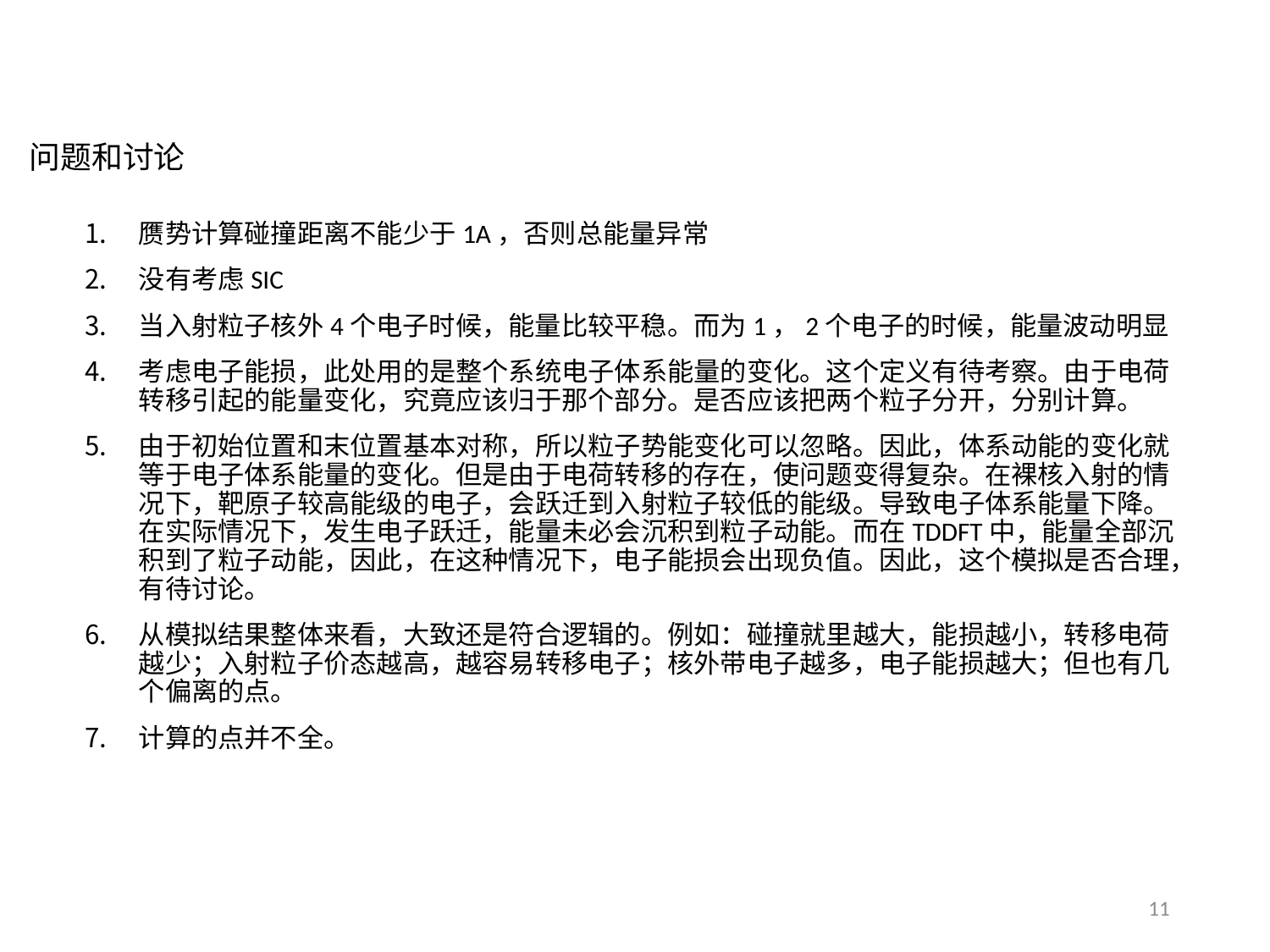

# 问题和讨论
赝势计算碰撞距离不能少于1A，否则总能量异常
没有考虑SIC
当入射粒子核外4个电子时候，能量比较平稳。而为1，2个电子的时候，能量波动明显
考虑电子能损，此处用的是整个系统电子体系能量的变化。这个定义有待考察。由于电荷转移引起的能量变化，究竟应该归于那个部分。是否应该把两个粒子分开，分别计算。
由于初始位置和末位置基本对称，所以粒子势能变化可以忽略。因此，体系动能的变化就等于电子体系能量的变化。但是由于电荷转移的存在，使问题变得复杂。在裸核入射的情况下，靶原子较高能级的电子，会跃迁到入射粒子较低的能级。导致电子体系能量下降。在实际情况下，发生电子跃迁，能量未必会沉积到粒子动能。而在TDDFT中，能量全部沉积到了粒子动能，因此，在这种情况下，电子能损会出现负值。因此，这个模拟是否合理，有待讨论。
从模拟结果整体来看，大致还是符合逻辑的。例如：碰撞就里越大，能损越小，转移电荷越少；入射粒子价态越高，越容易转移电子；核外带电子越多，电子能损越大；但也有几个偏离的点。
计算的点并不全。

11